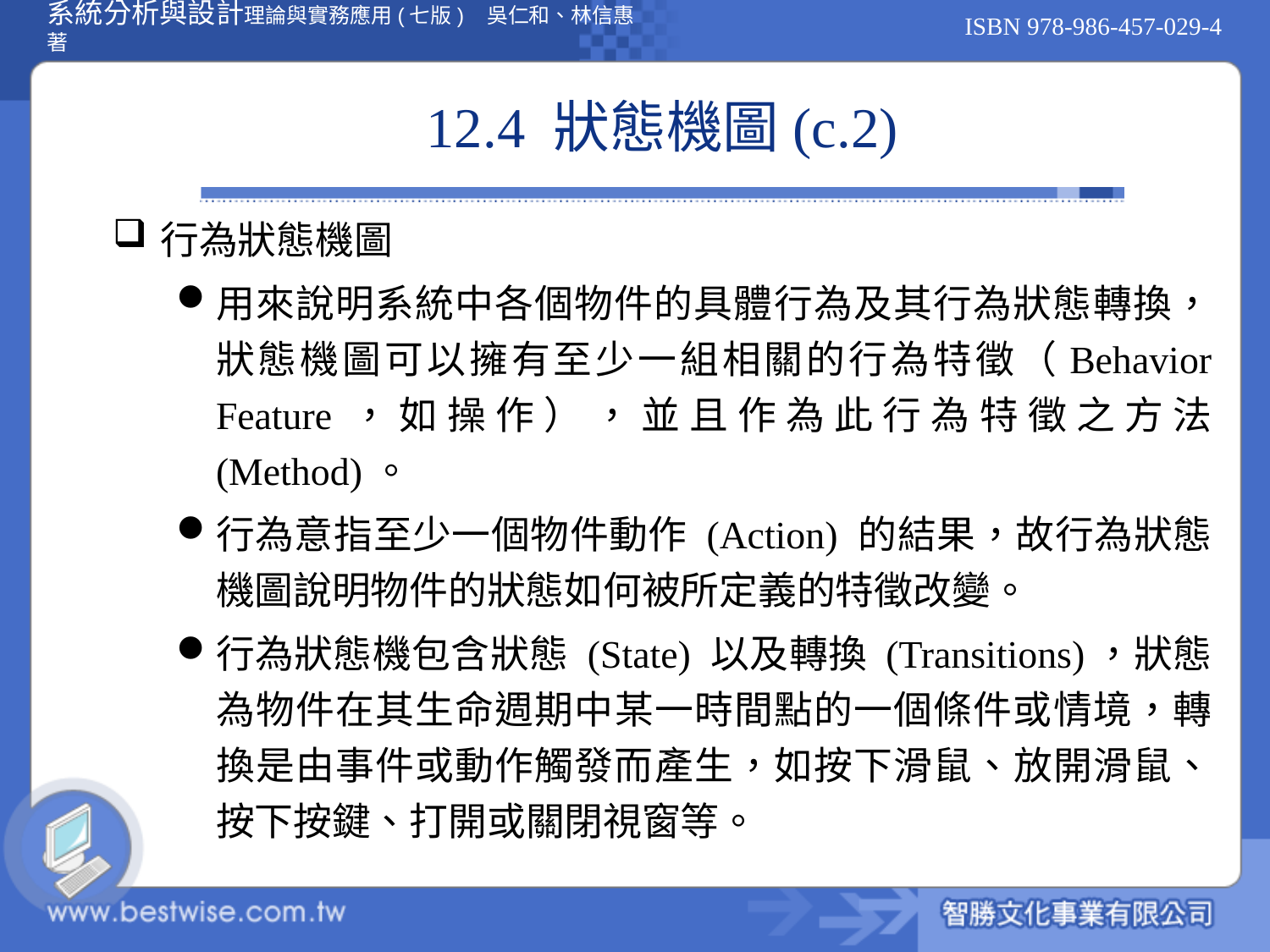

# 12.4 狀態機圖(c.2)
行為狀態機圖
用來說明系統中各個物件的具體行為及其行為狀態轉換，狀態機圖可以擁有至少一組相關的行為特徵（Behavior Feature，如操作），並且作為此行為特徵之方法 (Method)。
行為意指至少一個物件動作 (Action) 的結果，故行為狀態機圖說明物件的狀態如何被所定義的特徵改變。
行為狀態機包含狀態 (State) 以及轉換 (Transitions)，狀態為物件在其生命週期中某一時間點的一個條件或情境，轉換是由事件或動作觸發而產生，如按下滑鼠、放開滑鼠、按下按鍵、打開或關閉視窗等。